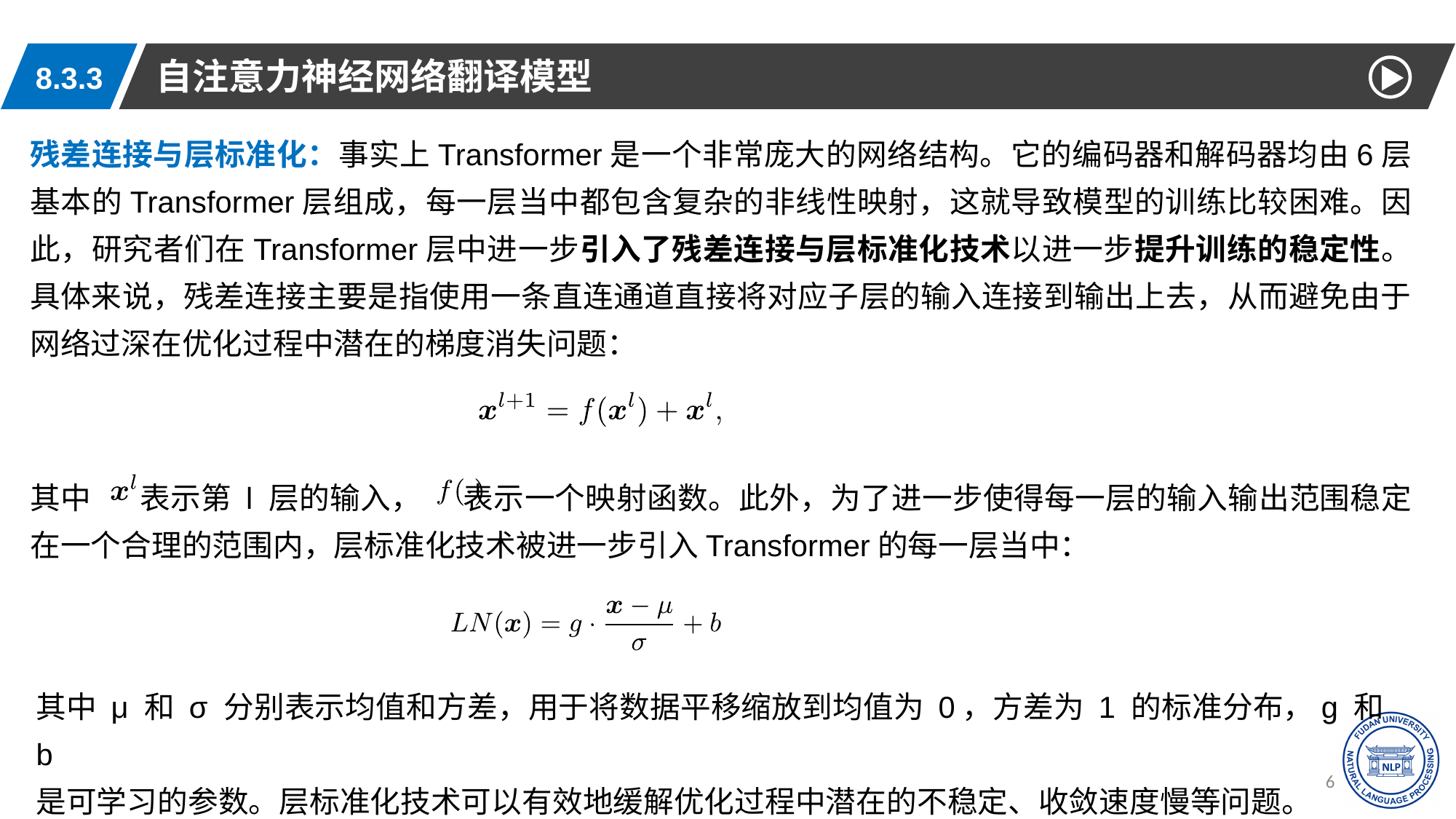

自注意力神经网络翻译模型
8.3.3

残差连接与层标准化：事实上Transformer是一个非常庞大的网络结构。它的编码器和解码器均由6层基本的Transformer层组成，每一层当中都包含复杂的非线性映射，这就导致模型的训练比较困难。因此，研究者们在Transformer层中进一步引入了残差连接与层标准化技术以进一步提升训练的稳定性。具体来说，残差连接主要是指使用一条直连通道直接将对应子层的输入连接到输出上去，从而避免由于网络过深在优化过程中潜在的梯度消失问题：

其中       表示第 l 层的输入，      表示一个映射函数。此外，为了进一步使得每一层的输入输出范围稳定在一个合理的范围内，层标准化技术被进一步引入Transformer的每一层当中：

其中 μ 和 σ 分别表示均值和方差，用于将数据平移缩放到均值为 0，方差为 1 的标准分布，g 和 b
是可学习的参数。层标准化技术可以有效地缓解优化过程中潜在的不稳定、收敛速度慢等问题。
60